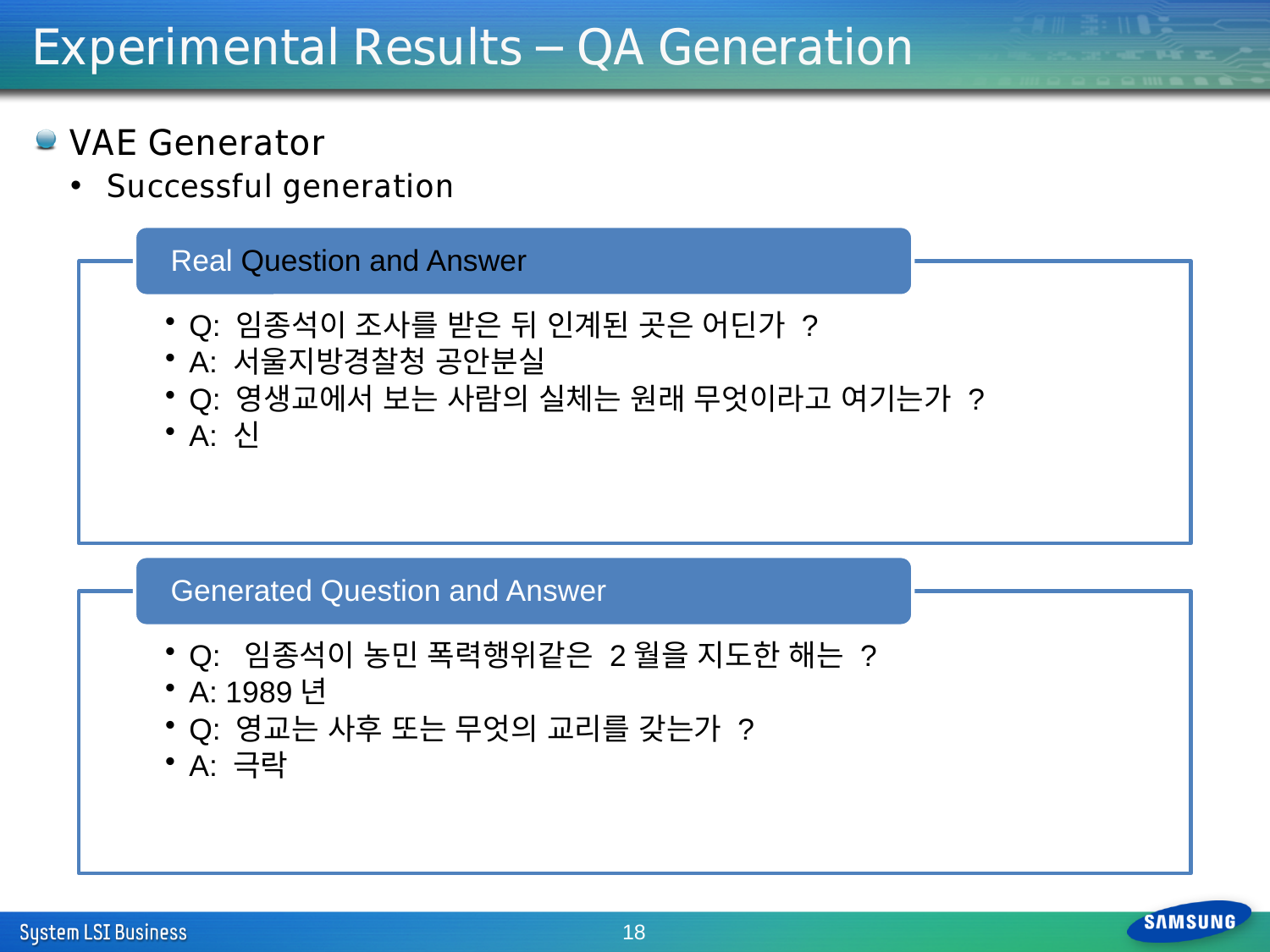

# Experimental Results – QA Generation
VAE Generator
Successful generation
Q: 임종석이 조사를 받은 뒤 인계된 곳은 어딘가 ?
A: 서울지방경찰청 공안분실
Q: 영생교에서 보는 사람의 실체는 원래 무엇이라고 여기는가 ?
A: 신
Real Question and Answer
Q:  임종석이 농민 폭력행위같은 2월을 지도한 해는 ?
A: 1989년
Q: 영교는 사후 또는 무엇의 교리를 갖는가 ?
A: 극락
Generated Question and Answer
18